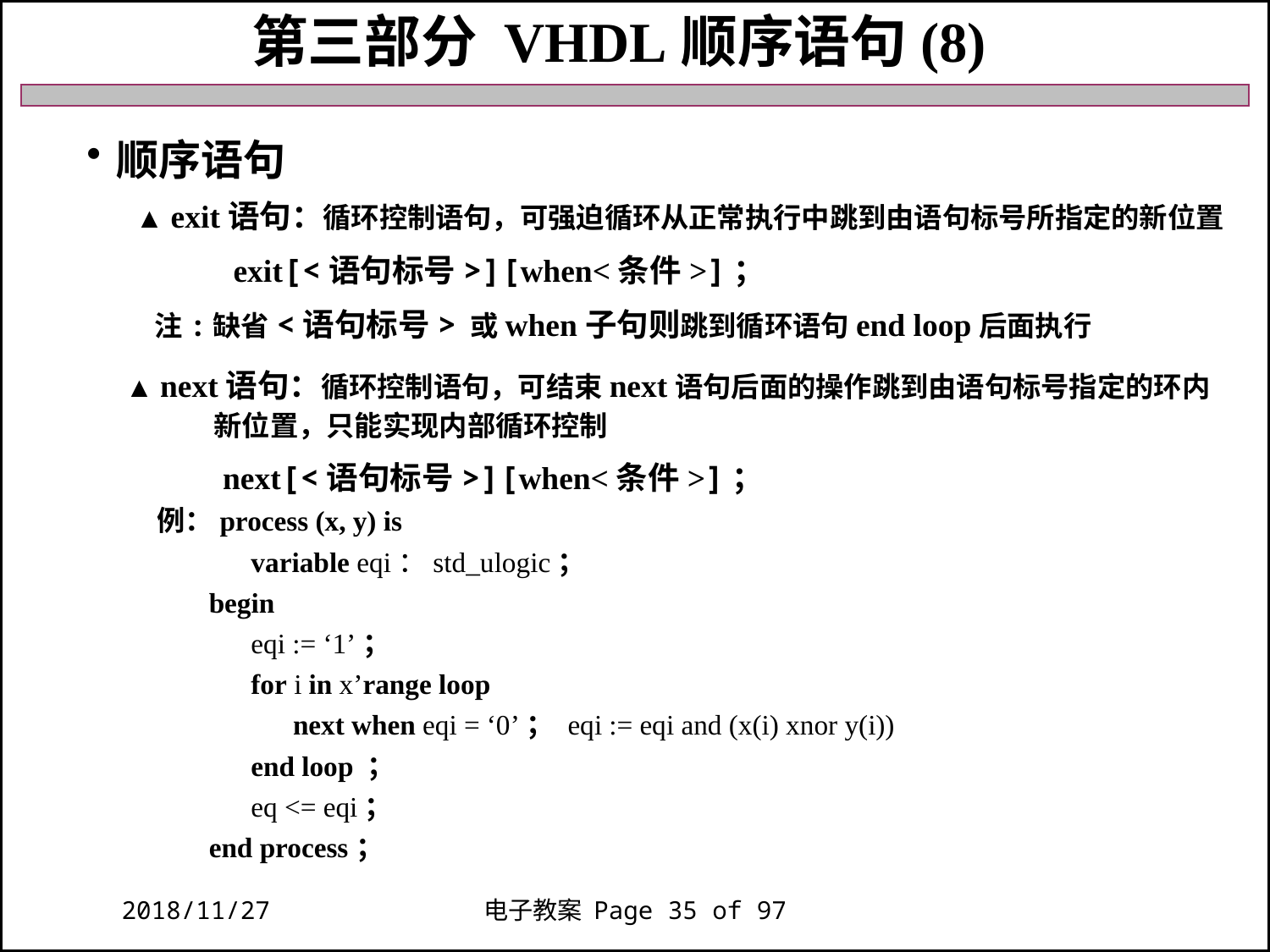

第三部分 VHDL顺序语句(8)

顺序语句
 ▲ exit语句：循环控制语句，可强迫循环从正常执行中跳到由语句标号所指定的新位置
             exit[<语句标号>][when<条件>]；
   注:缺省<语句标号> 或when子句则跳到循环语句end loop后面执行

 ▲ next语句：循环控制语句，可结束next语句后面的操作跳到由语句标号指定的环内
              新位置，只能实现内部循环控制
             next[<语句标号>][when<条件>]；
     例：process (x, y) is
                   variable eqi：std_ulogic；
             begin
                   eqi := ‘1’；
                   for i in x’range loop
                         next when eqi = ‘0’； eqi := eqi and (x(i) xnor y(i))
                   end loop ；
                   eq <= eqi；
             end process；

2018/11/27
电子教案 Page 35 of 97